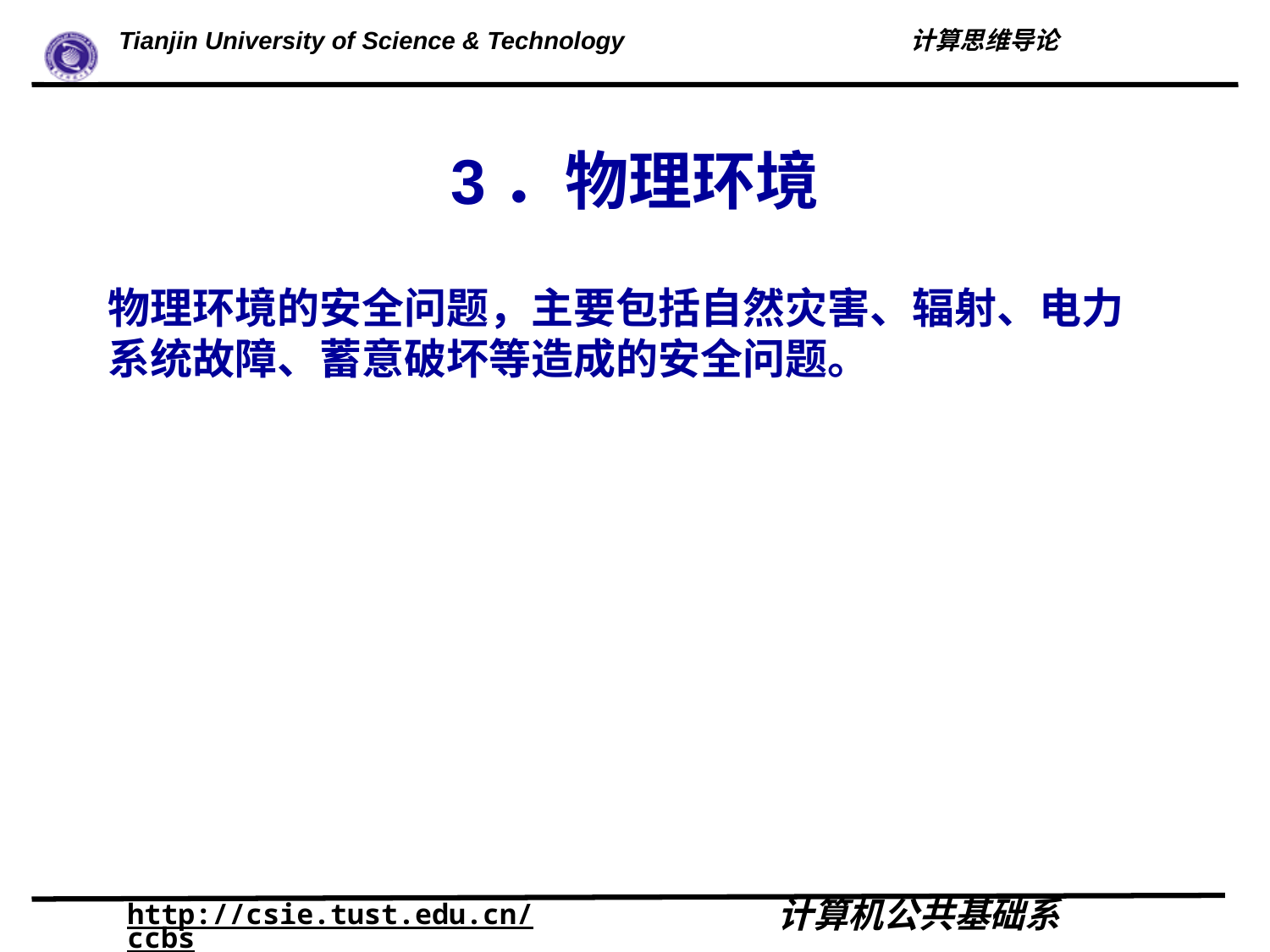

# 3．物理环境
物理环境的安全问题，主要包括自然灾害、辐射、电力系统故障、蓄意破坏等造成的安全问题。